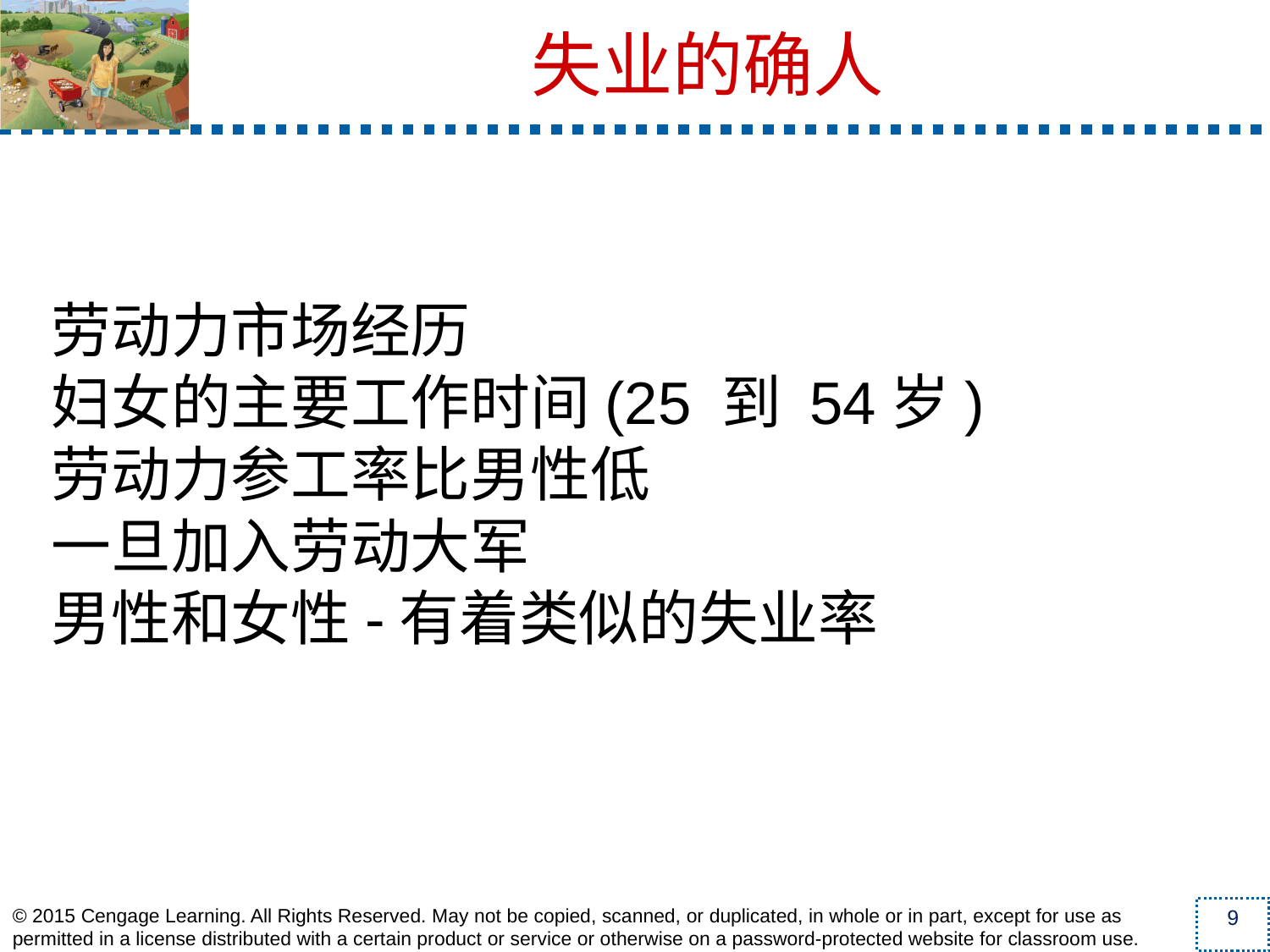

劳动力市场经历
妇女的主要工作时间(25 到 54岁)
劳动力参工率比男性低
一旦加入劳动大军
男性和女性-有着类似的失业率
失业的确人
9
© 2015 Cengage Learning. All Rights Reserved. May not be copied, scanned, or duplicated, in whole or in part, except for use as permitted in a license distributed with a certain product or service or otherwise on a password-protected website for classroom use.